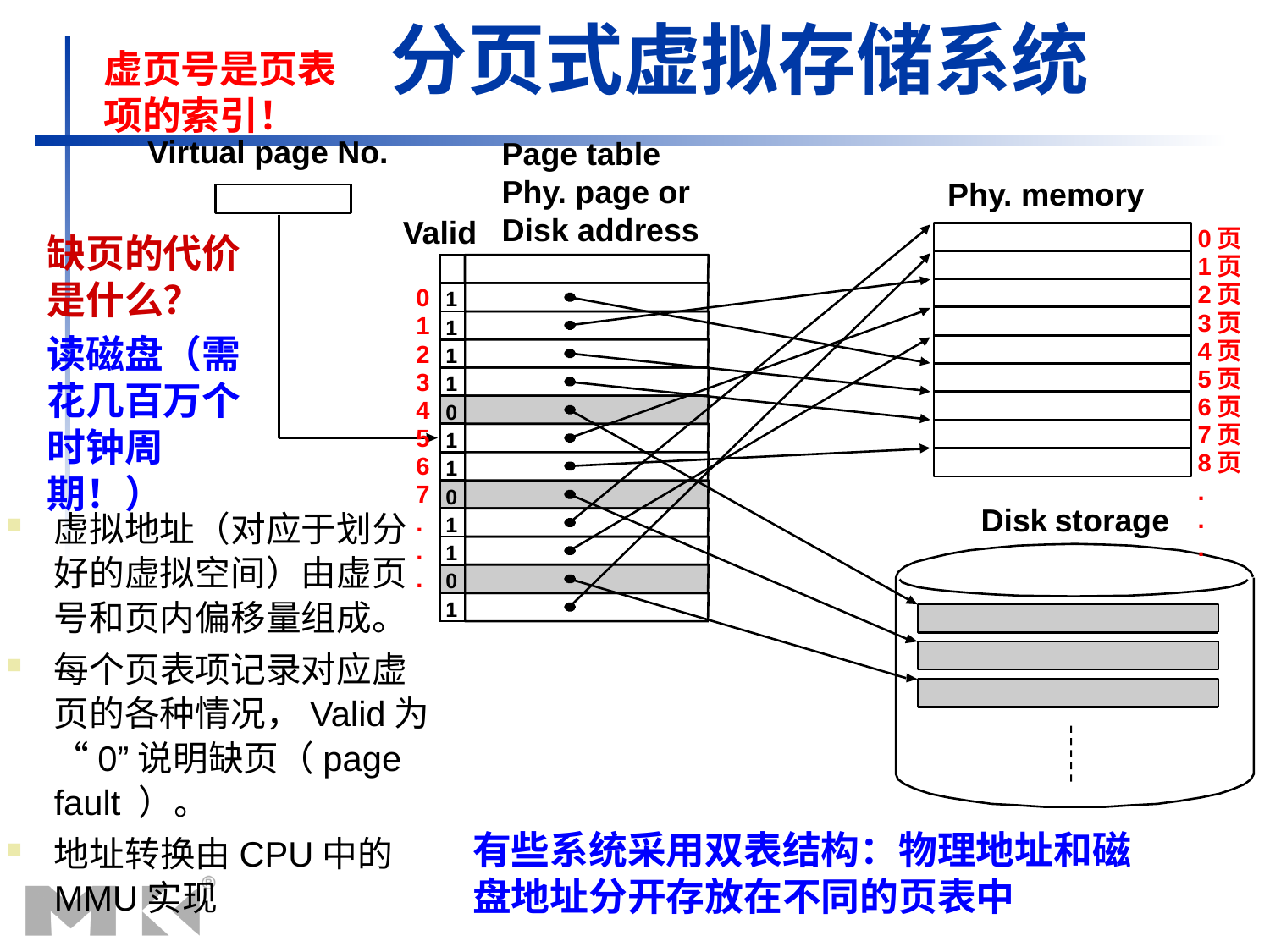

# 分页式虚拟存储系统
虚页号是页表项的索引！
Virtual page No.
Page table
Phy. page or
Disk address
Phy. memory

Valid

0页
1页
2页
3页
4页
5页
6页
7页
8页
.
.
.

缺页的代价是什么？
读磁盘（需花几百万个时钟周期！）

0
1
2
3
4
5
6
7
.
.
.

1

1

1

1

0

1

1

虚拟地址（对应于划分好的虚拟空间）由虚页号和页内偏移量组成。
每个页表项记录对应虚页的各种情况，Valid为“0”说明缺页（page fault ）。
地址转换由CPU中的MMU实现

0

Disk storage

1

1

0

1

有些系统采用双表结构：物理地址和磁盘地址分开存放在不同的页表中